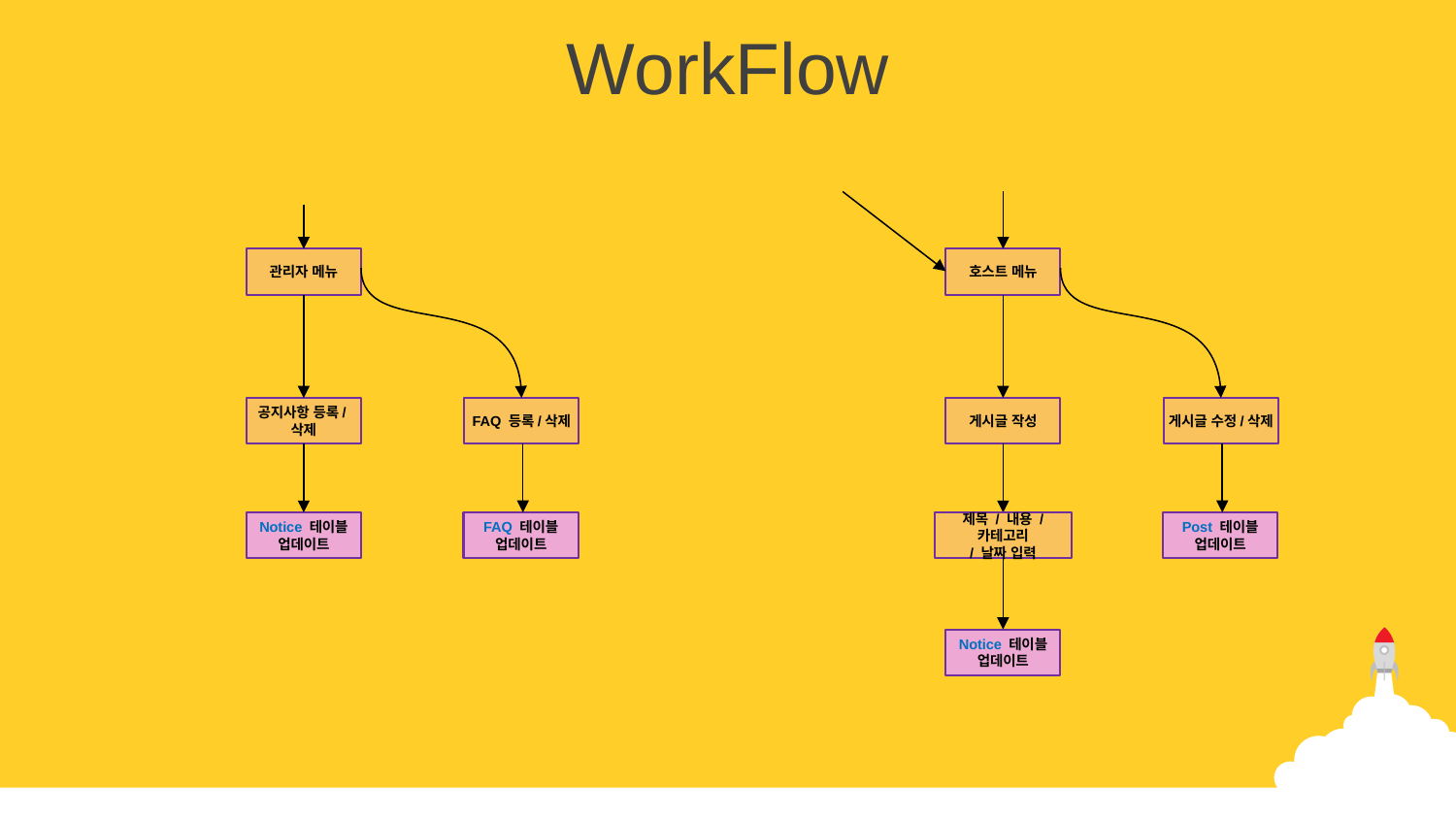

WorkFlow
관리자 메뉴
호스트 메뉴
공지사항 등록/삭제
FAQ 등록/삭제
게시글 작성
게시글 수정/삭제
제목 / 내용 / 카테고리
/ 날짜 입력
Notice 테이블
업데이트
FAQ 테이블
업데이트
Post 테이블
업데이트
Notice 테이블
업데이트